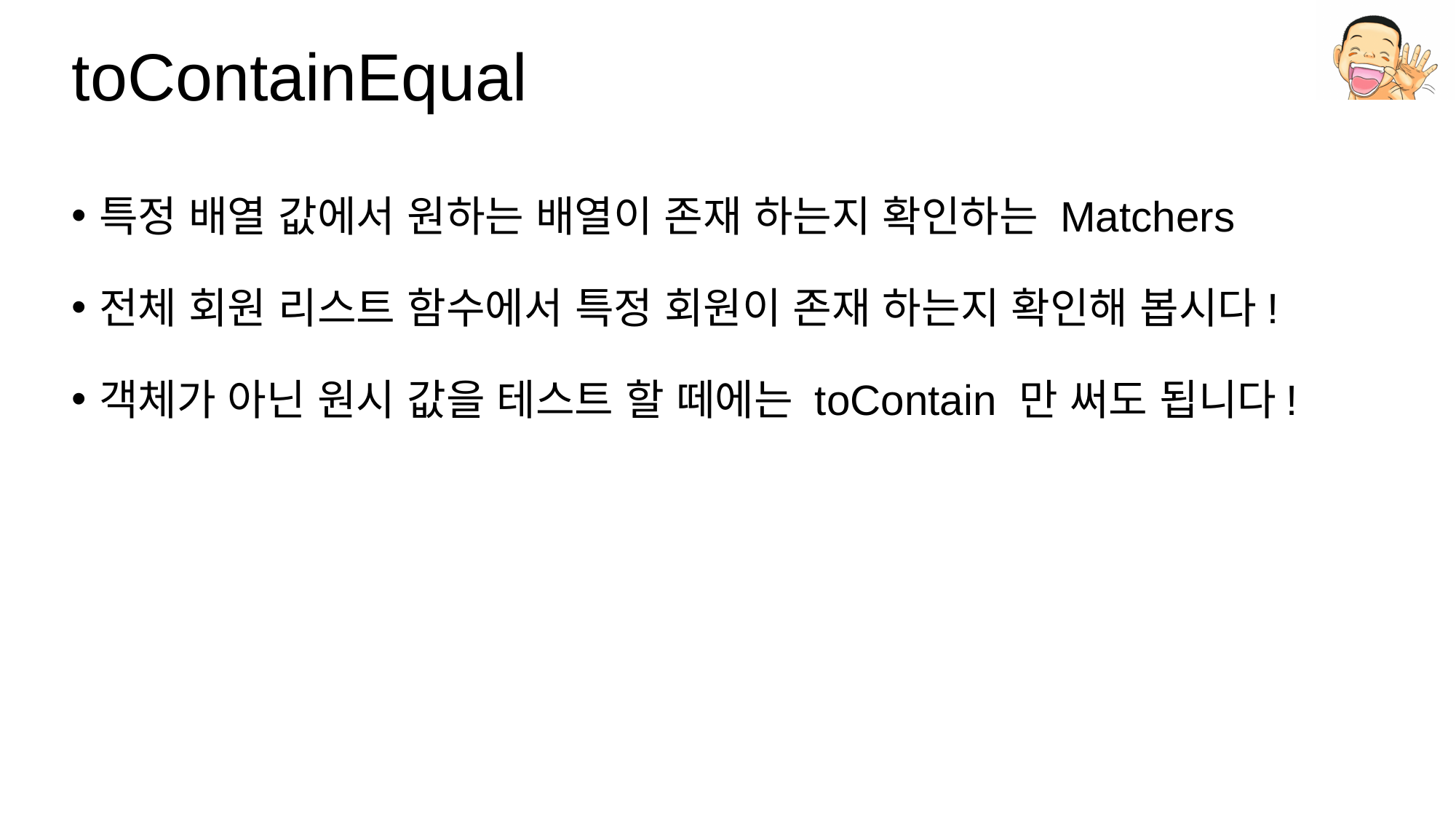

# toContainEqual
특정 배열 값에서 원하는 배열이 존재 하는지 확인하는 Matchers
전체 회원 리스트 함수에서 특정 회원이 존재 하는지 확인해 봅시다!
객체가 아닌 원시 값을 테스트 할 떼에는 toContain 만 써도 됩니다!